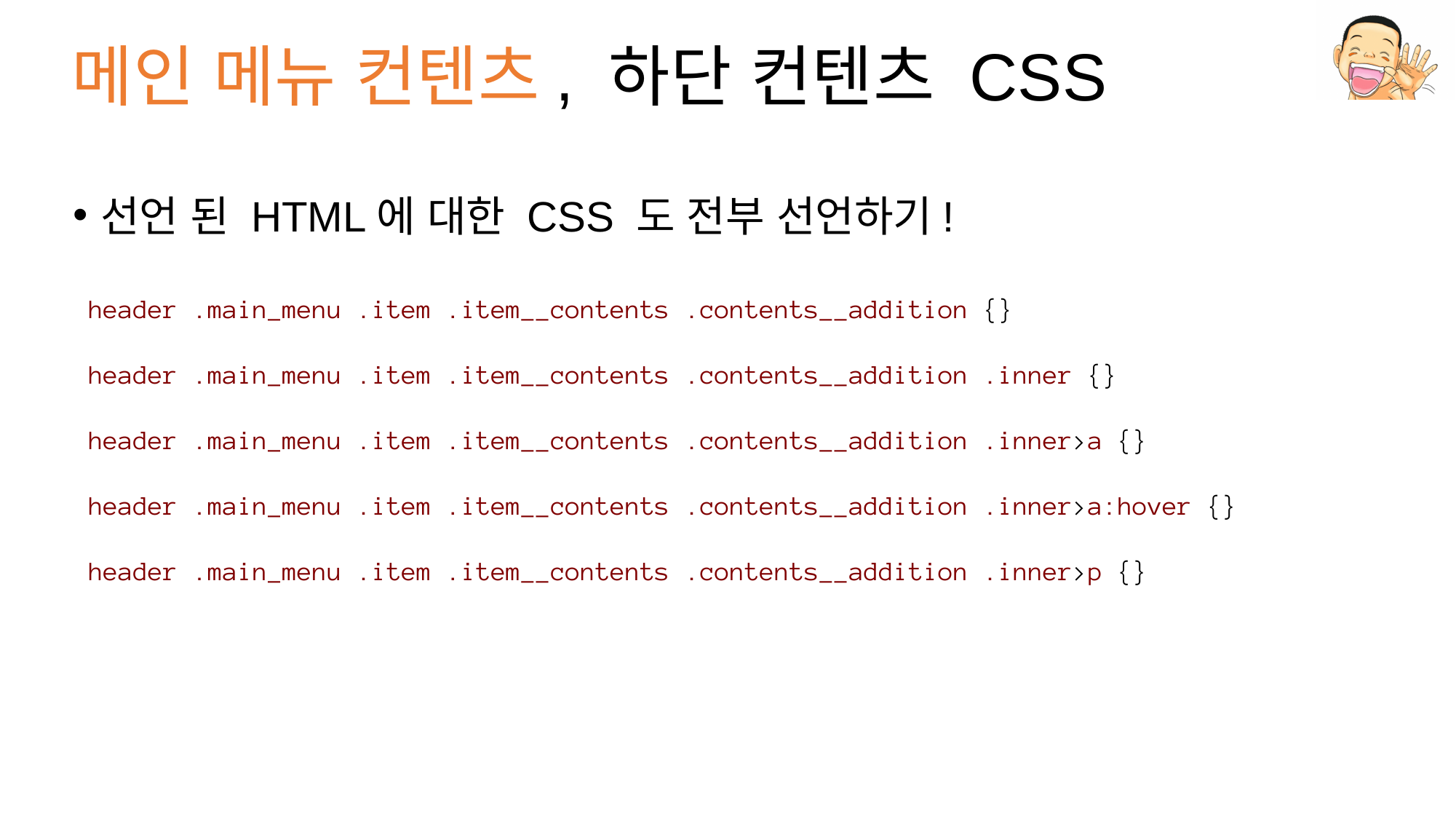

# 메인 메뉴 컨텐츠, 하단 컨텐츠 CSS
선언 된 HTML에 대한 CSS 도 전부 선언하기!
header .main_menu .item .item__contents .contents__addition {}
header .main_menu .item .item__contents .contents__addition .inner {}
header .main_menu .item .item__contents .contents__addition .inner>a {}
header .main_menu .item .item__contents .contents__addition .inner>a:hover {}
header .main_menu .item .item__contents .contents__addition .inner>p {}